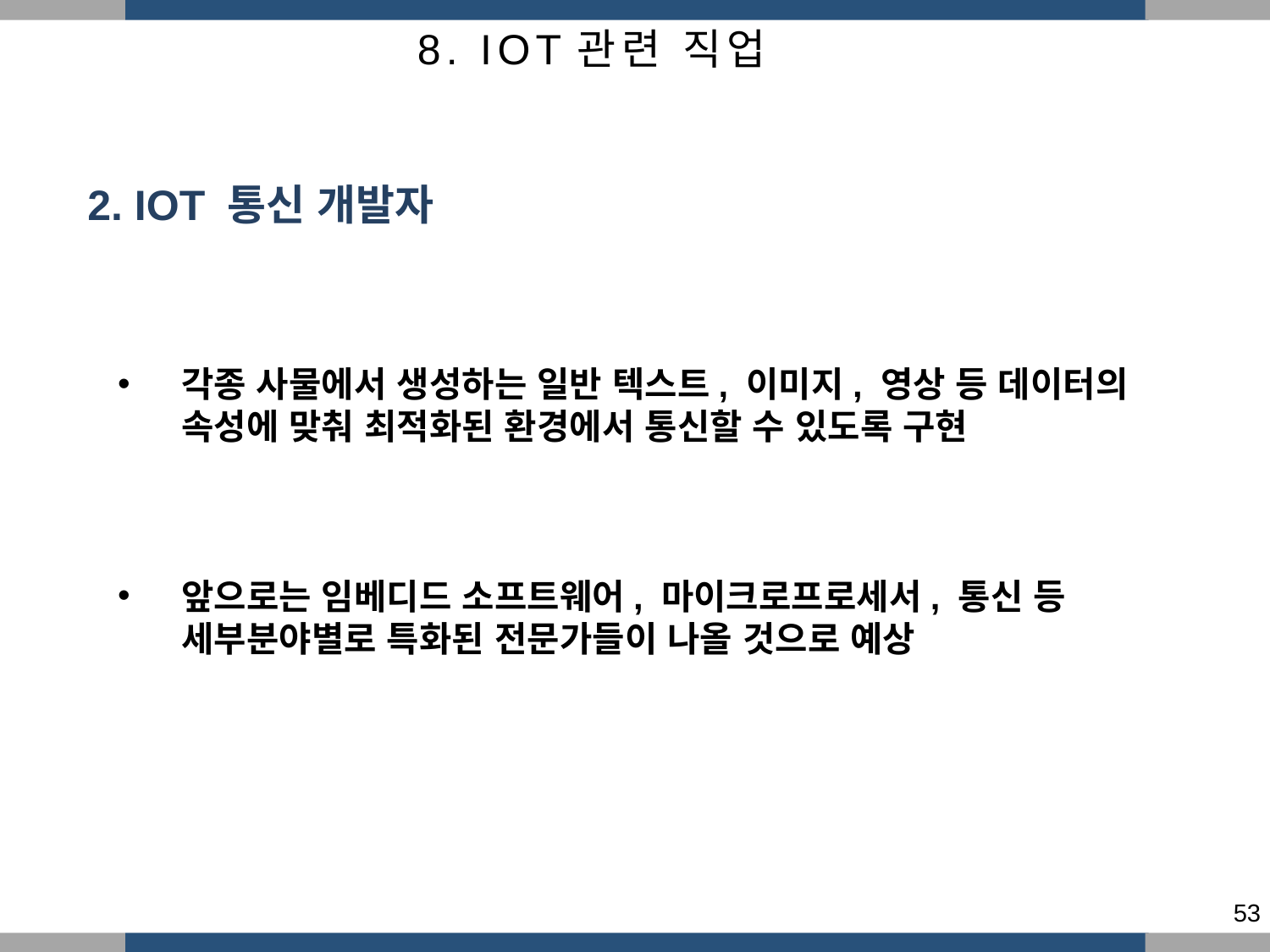

8. IOT관련 직업
2. IOT 통신 개발자
각종 사물에서 생성하는 일반 텍스트, 이미지, 영상 등 데이터의 속성에 맞춰 최적화된 환경에서 통신할 수 있도록 구현

앞으로는 임베디드 소프트웨어, 마이크로프로세서, 통신 등 세부분야별로 특화된 전문가들이 나올 것으로 예상

53